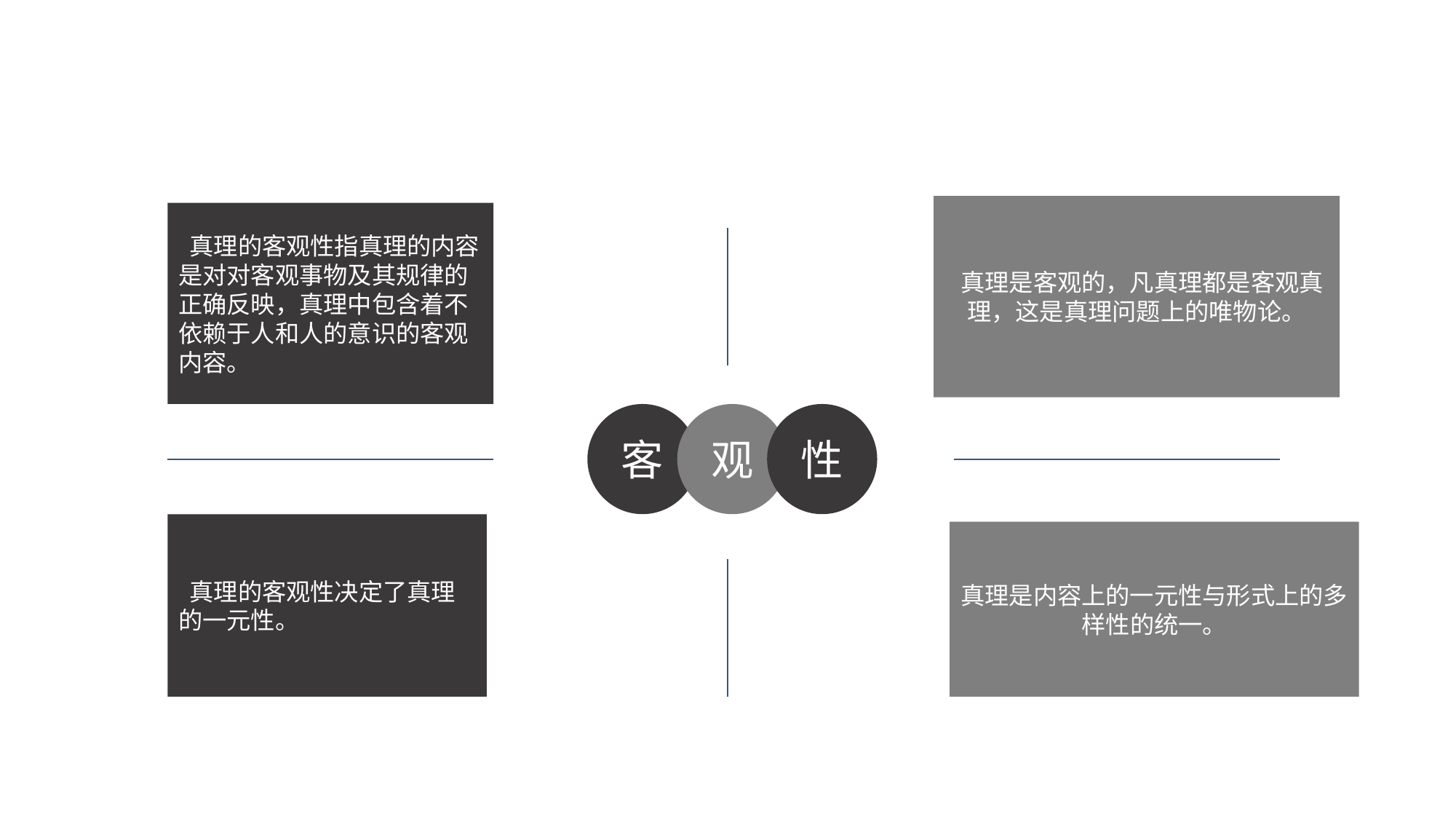

真理是客观的，凡真理都是客观真理，这是真理问题上的唯物论。
 真理的客观性指真理的内容是对对客观事物及其规律的正确反映，真理中包含着不依赖于人和人的意识的客观内容。
客
观
性
 真理的客观性决定了真理的一元性。
真理是内容上的一元性与形式上的多样性的统一。